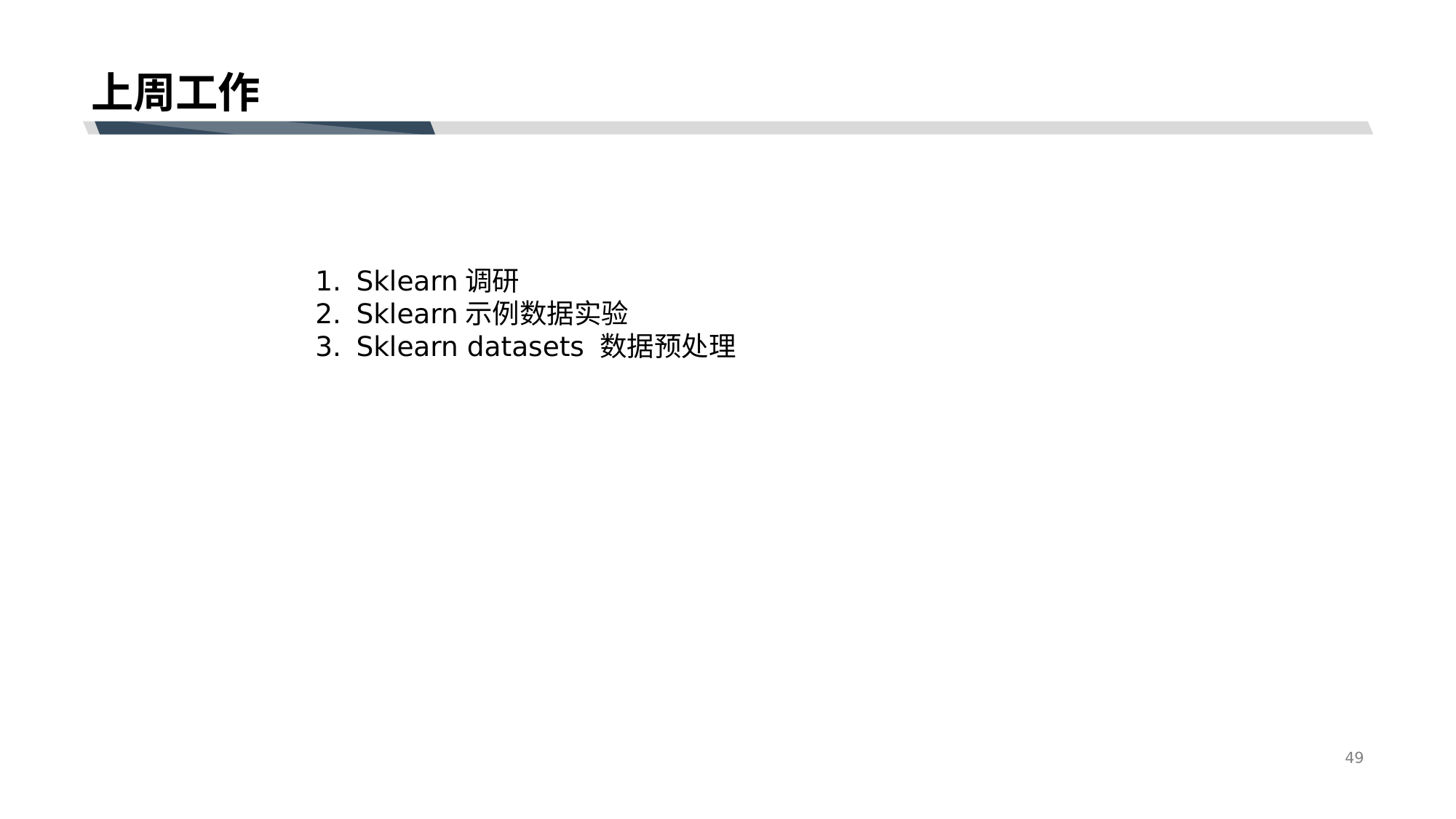

# 上周工作
Sklearn调研
Sklearn示例数据实验
Sklearn datasets 数据预处理
49